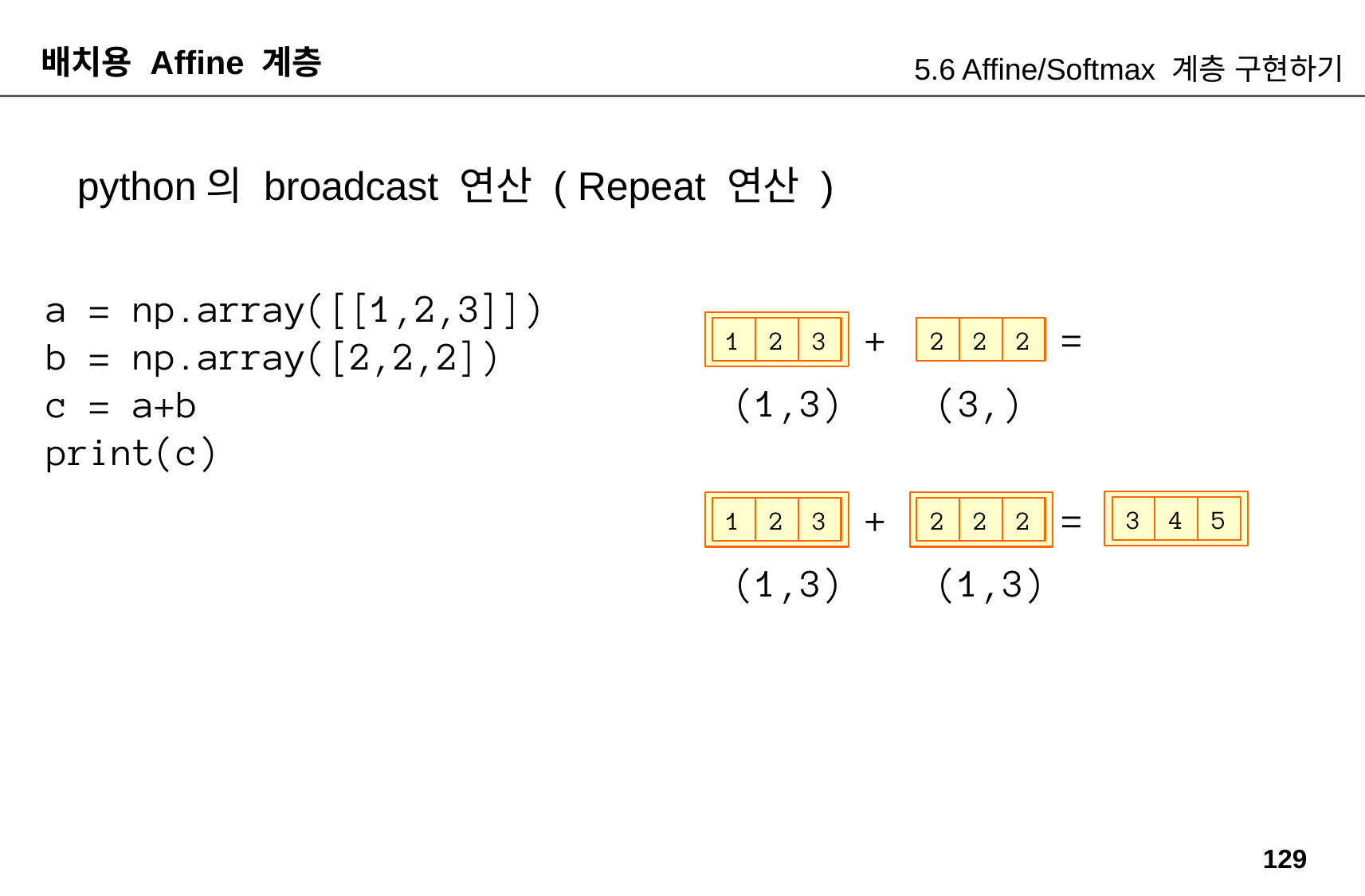

배치용 Affine 계층
5.6 Affine/Softmax 계층 구현하기
python의 broadcast 연산 ( Repeat 연산 )
a = np.array([[1,2,3]])
b = np.array([2,2,2])
c = a+b
print(c)
=
+

1
2
3
2
2
2
(1,3)
(3,)
=
+

3
4
5
1
2
3
2
2
2
(1,3)
(1,3)